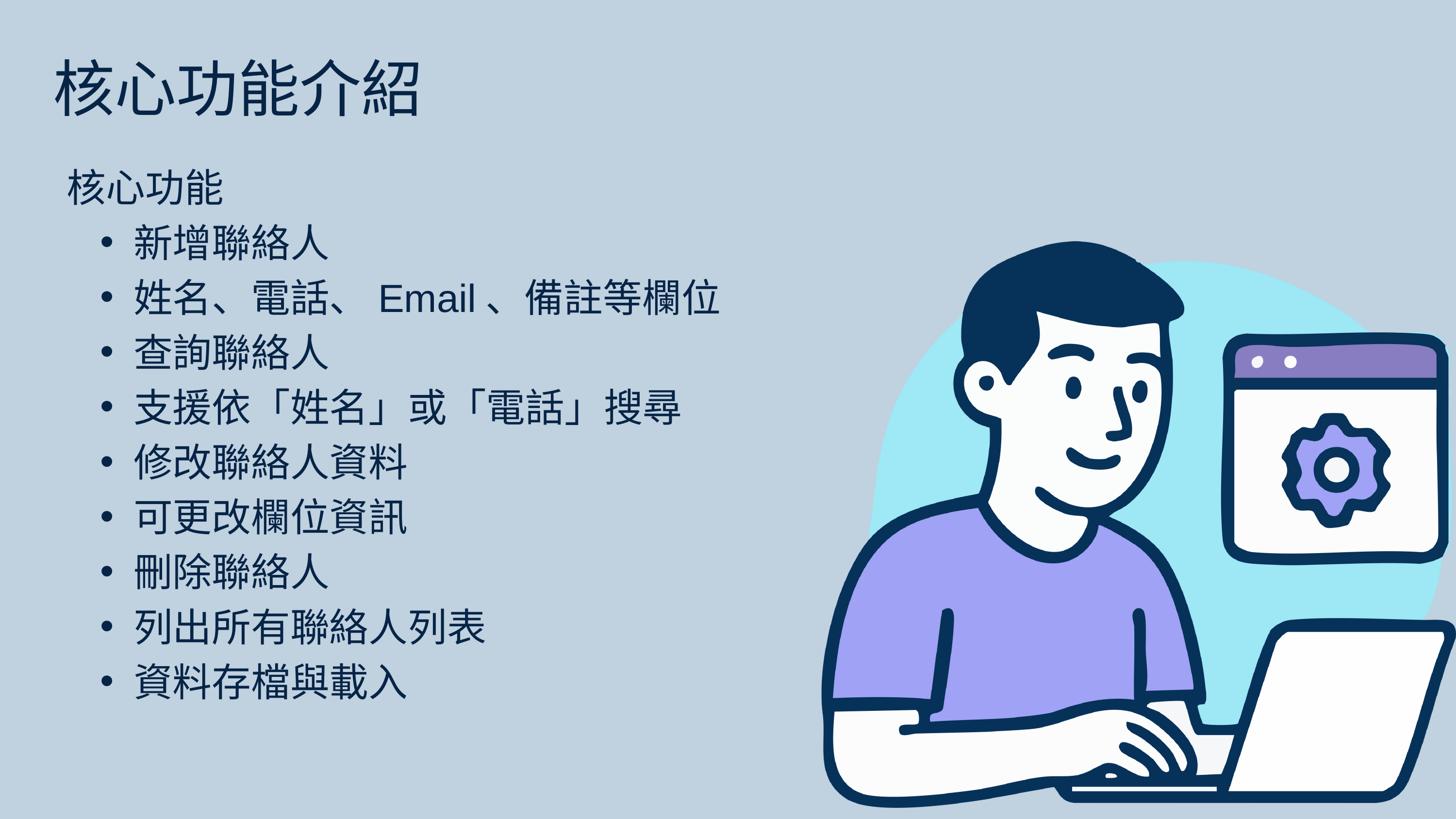

核心功能介紹

核心功能
新增聯絡人
姓名、電話、Email、備註等欄位
查詢聯絡人
支援依「姓名」或「電話」搜尋
修改聯絡人資料
可更改欄位資訊
刪除聯絡人
列出所有聯絡人列表
資料存檔與載入